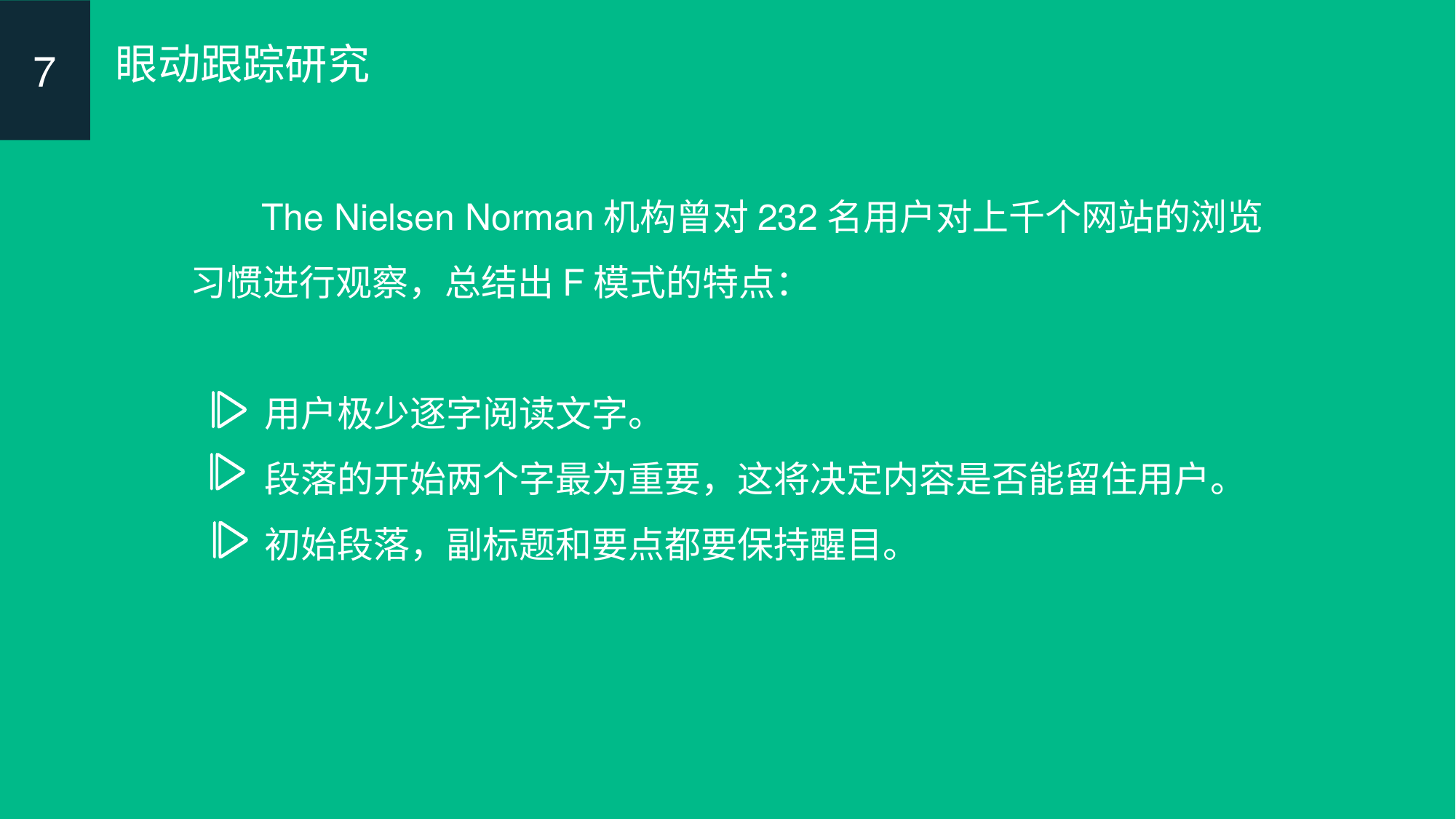

7
眼动跟踪研究
       The Nielsen Norman机构曾对232名用户对上千个网站的浏览习惯进行观察，总结出F模式的特点：

        用户极少逐字阅读文字。
        段落的开始两个字最为重要，这将决定内容是否能留住用户。
        初始段落，副标题和要点都要保持醒目。